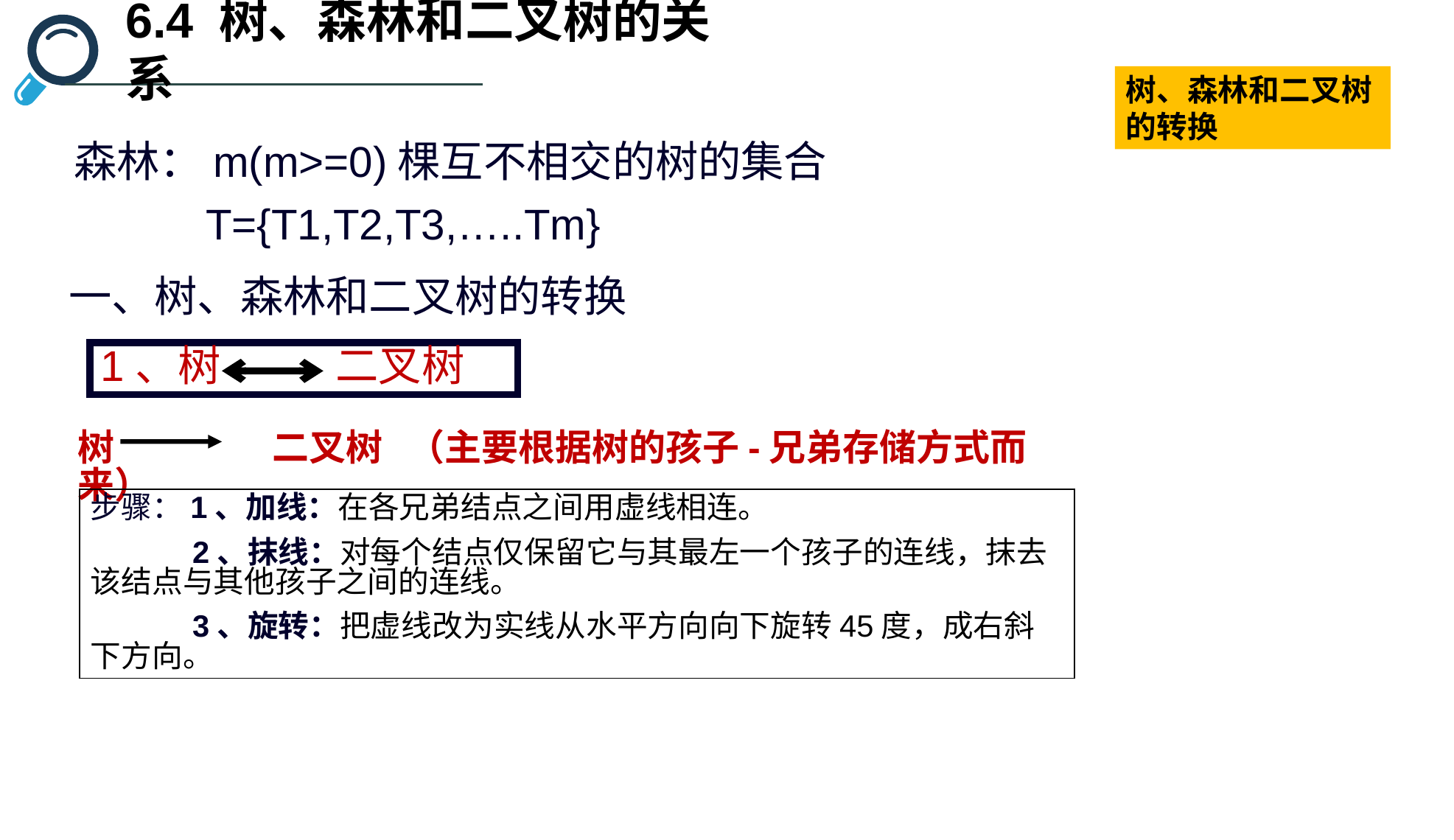

6.4 树、森林和二叉树的关系
树、森林和二叉树的转换
森林：m(m>=0)棵互不相交的树的集合
           T={T1,T2,T3,…..Tm}
一、树、森林和二叉树的转换
1、树            二叉树

树                   二叉树   （主要根据树的孩子-兄弟存储方式而来）

步骤：1、加线：在各兄弟结点之间用虚线相连。
            2、抹线：对每个结点仅保留它与其最左一个孩子的连线，抹去该结点与其他孩子之间的连线。
            3、旋转：把虚线改为实线从水平方向向下旋转45度，成右斜下方向。